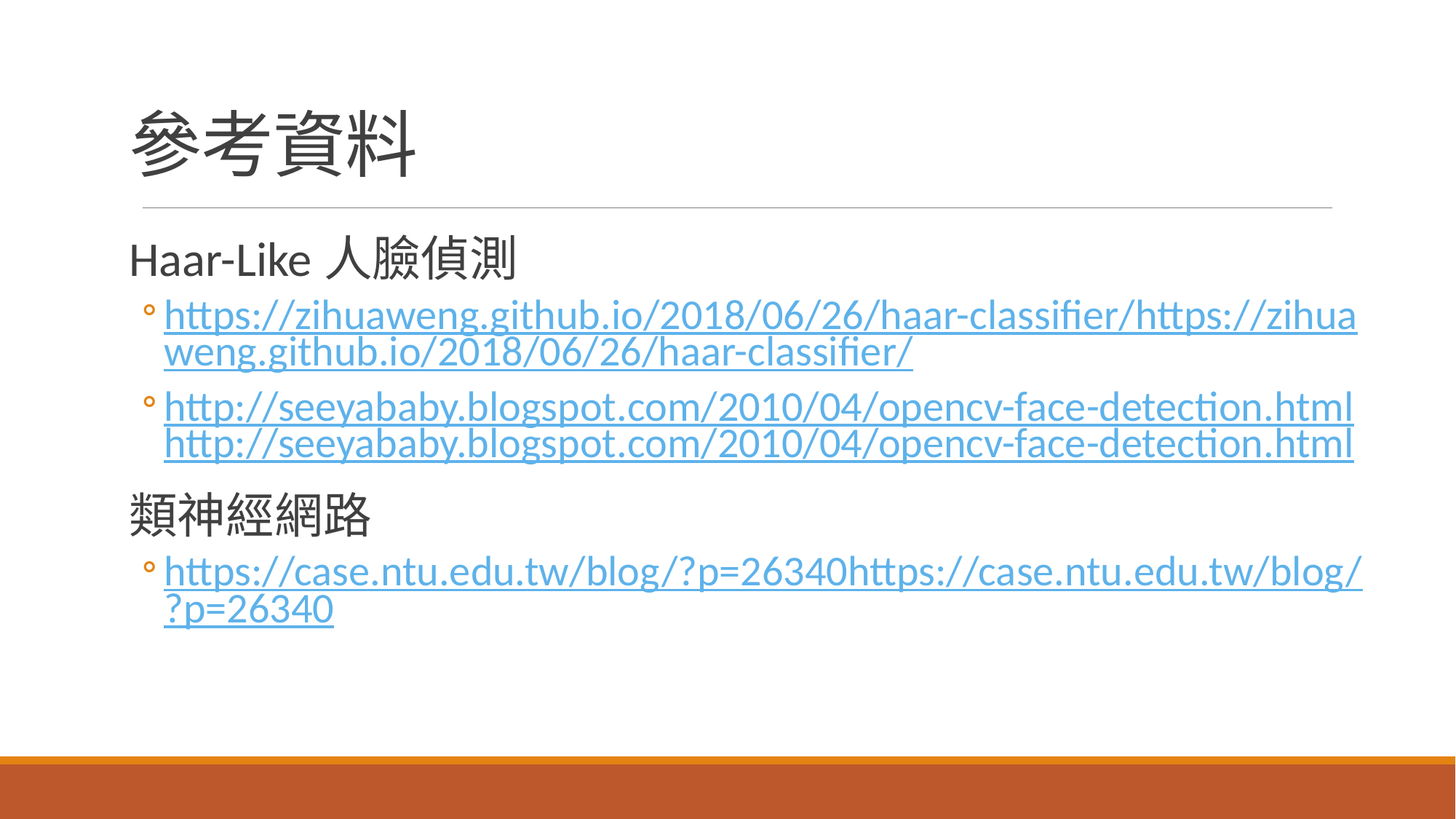

# 參考資料
Haar-Like人臉偵測
https://zihuaweng.github.io/2018/06/26/haar-classifier/https://zihuaweng.github.io/2018/06/26/haar-classifier/
http://seeyababy.blogspot.com/2010/04/opencv-face-detection.htmlhttp://seeyababy.blogspot.com/2010/04/opencv-face-detection.html
類神經網路
https://case.ntu.edu.tw/blog/?p=26340https://case.ntu.edu.tw/blog/?p=26340